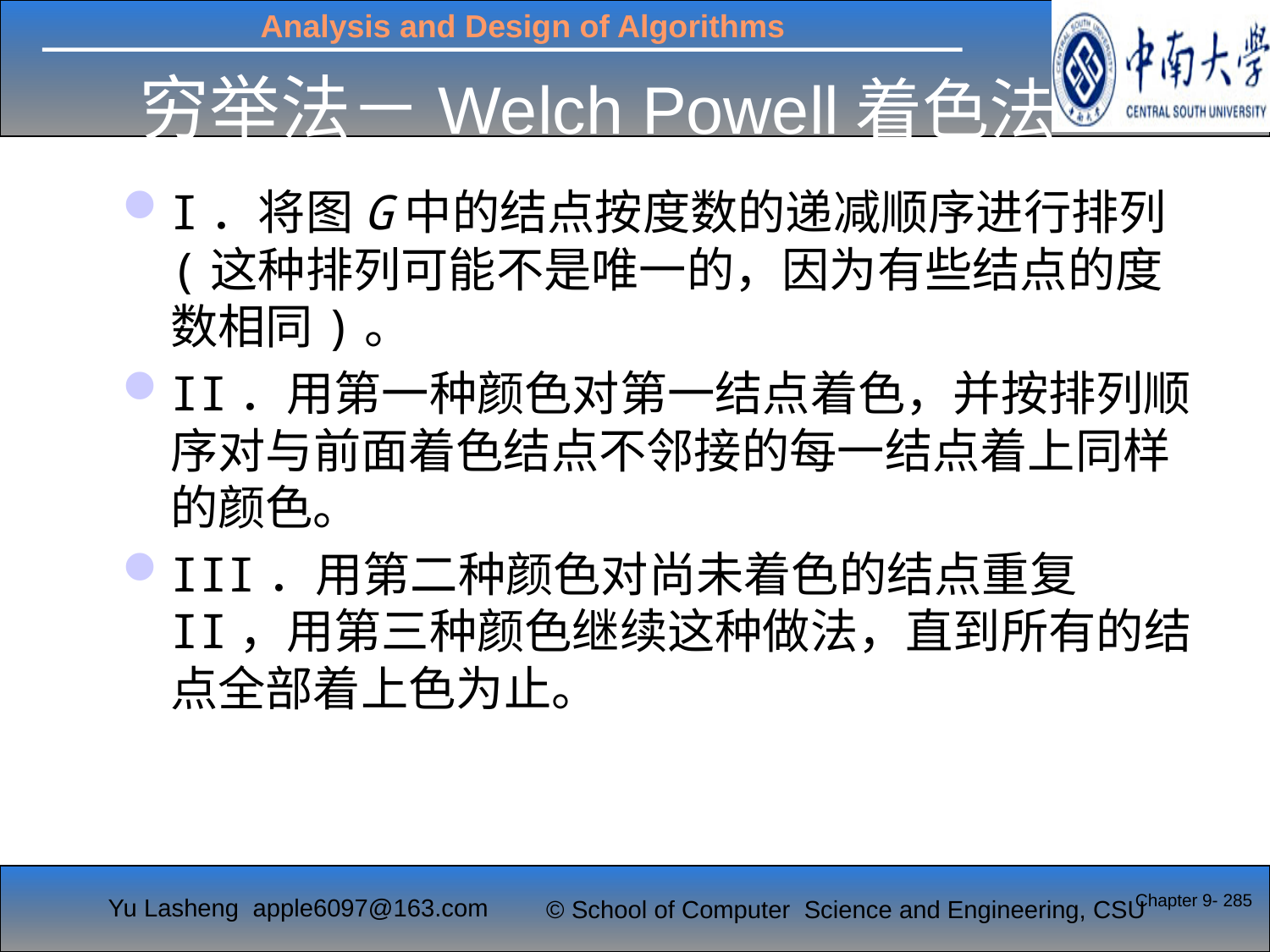

# 穷举法－Welch Powell着色法
I．将图G中的结点按度数的递减顺序进行排列(这种排列可能不是唯一的，因为有些结点的度数相同)。
II．用第一种颜色对第一结点着色，并按排列顺序对与前面着色结点不邻接的每一结点着上同样的颜色。
III．用第二种颜色对尚未着色的结点重复II，用第三种颜色继续这种做法，直到所有的结点全部着上色为止。

Chapter 9- 285